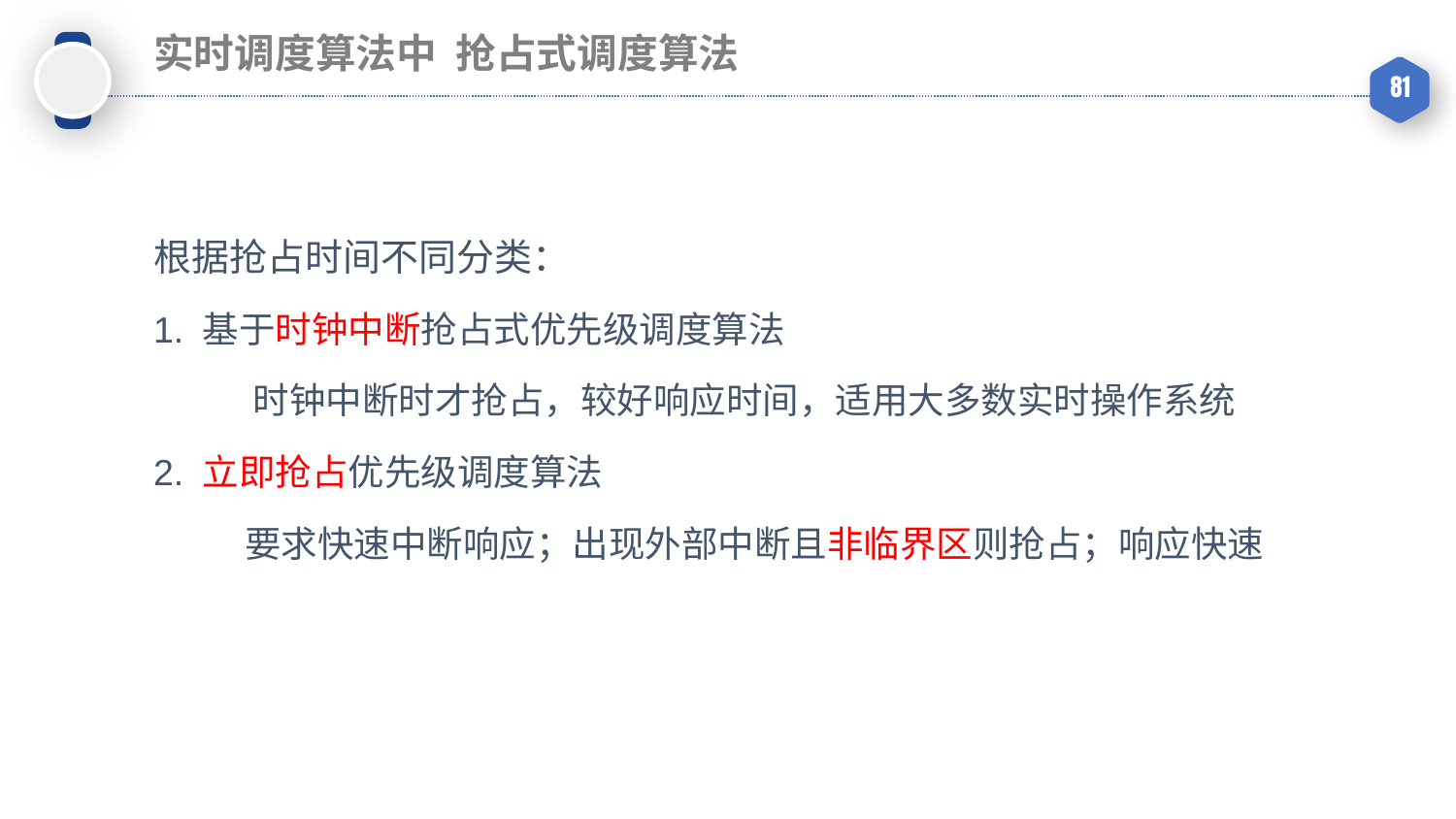

实时调度算法中  抢占式调度算法
根据抢占时间不同分类：
1. 基于时钟中断抢占式优先级调度算法
           时钟中断时才抢占，较好响应时间，适用大多数实时操作系统
2. 立即抢占优先级调度算法
          要求快速中断响应；出现外部中断且非临界区则抢占；响应快速